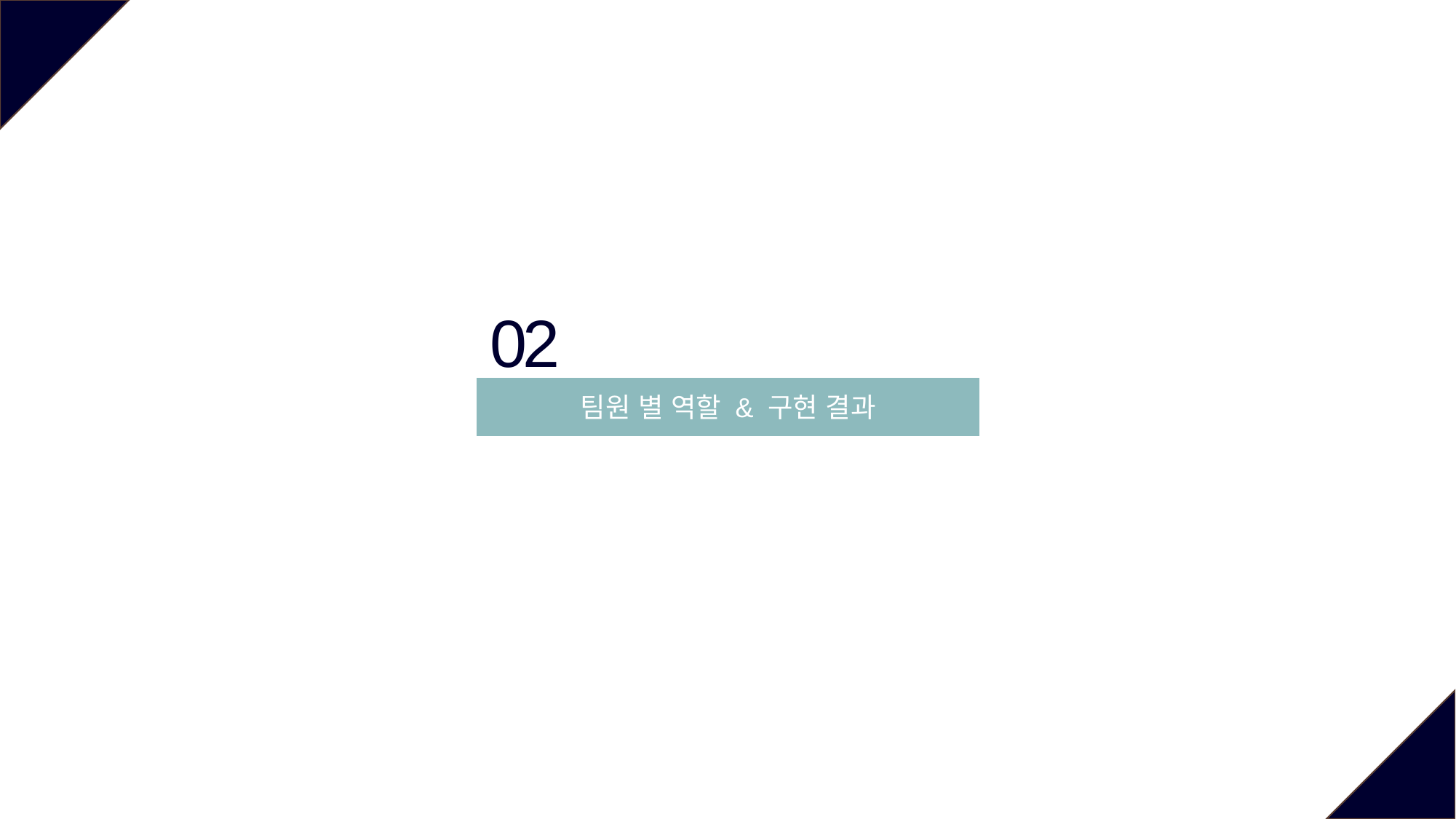

02
팀원 별 역할 & 구현 결과